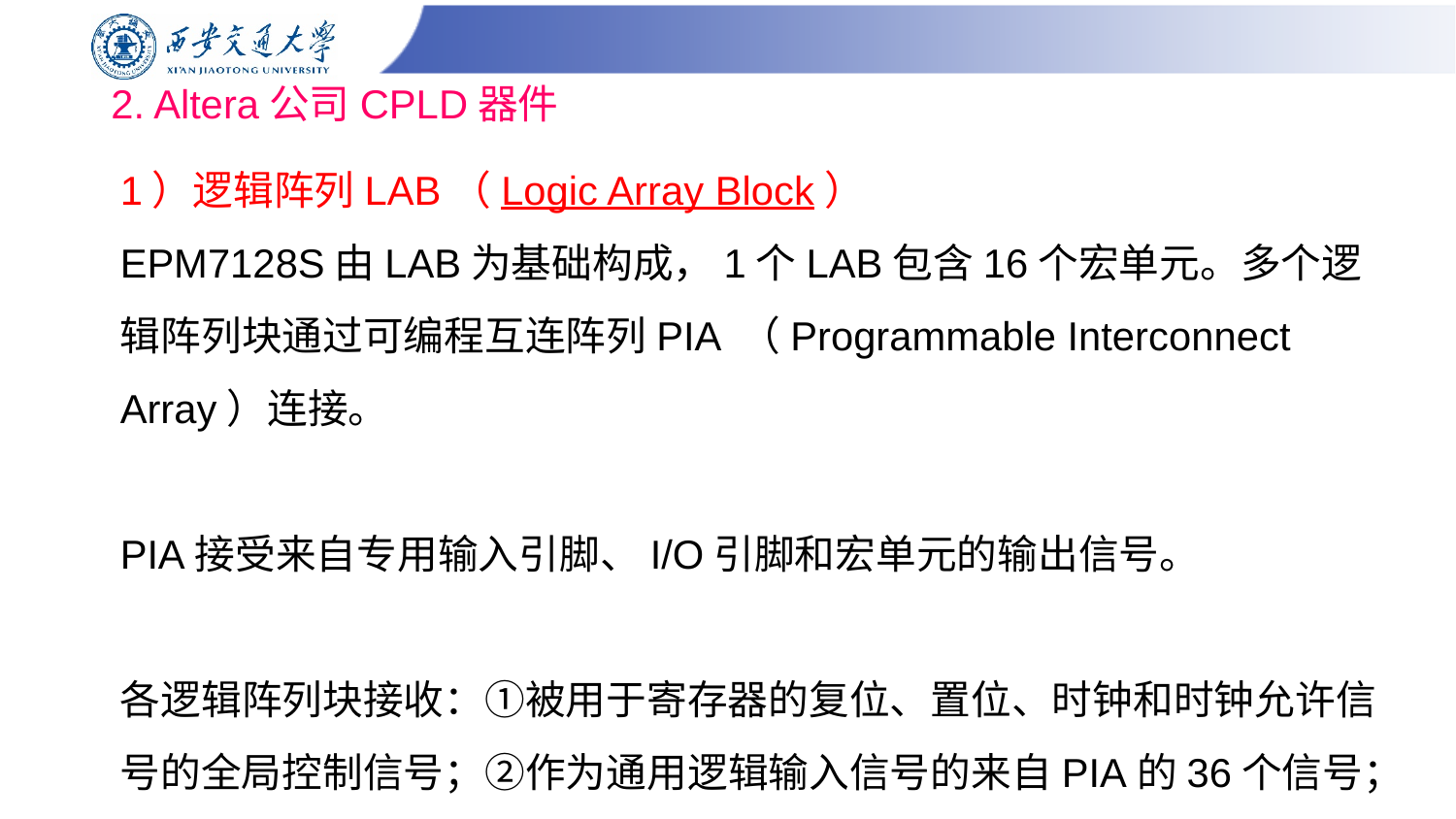

2. Altera公司CPLD器件
1）逻辑阵列LAB（Logic Array Block）
EPM7128S由LAB为基础构成，1个LAB包含16个宏单元。多个逻辑阵列块通过可编程互连阵列PIA （Programmable Interconnect Array）连接。

PIA接受来自专用输入引脚、I/O引脚和宏单元的输出信号。

各逻辑阵列块接收：①被用于寄存器的复位、置位、时钟和时钟允许信号的全局控制信号；②作为通用逻辑输入信号的来自PIA的36个信号；③用于提供快速建立时间的寄存器的直接来自于I/O引脚的信号。